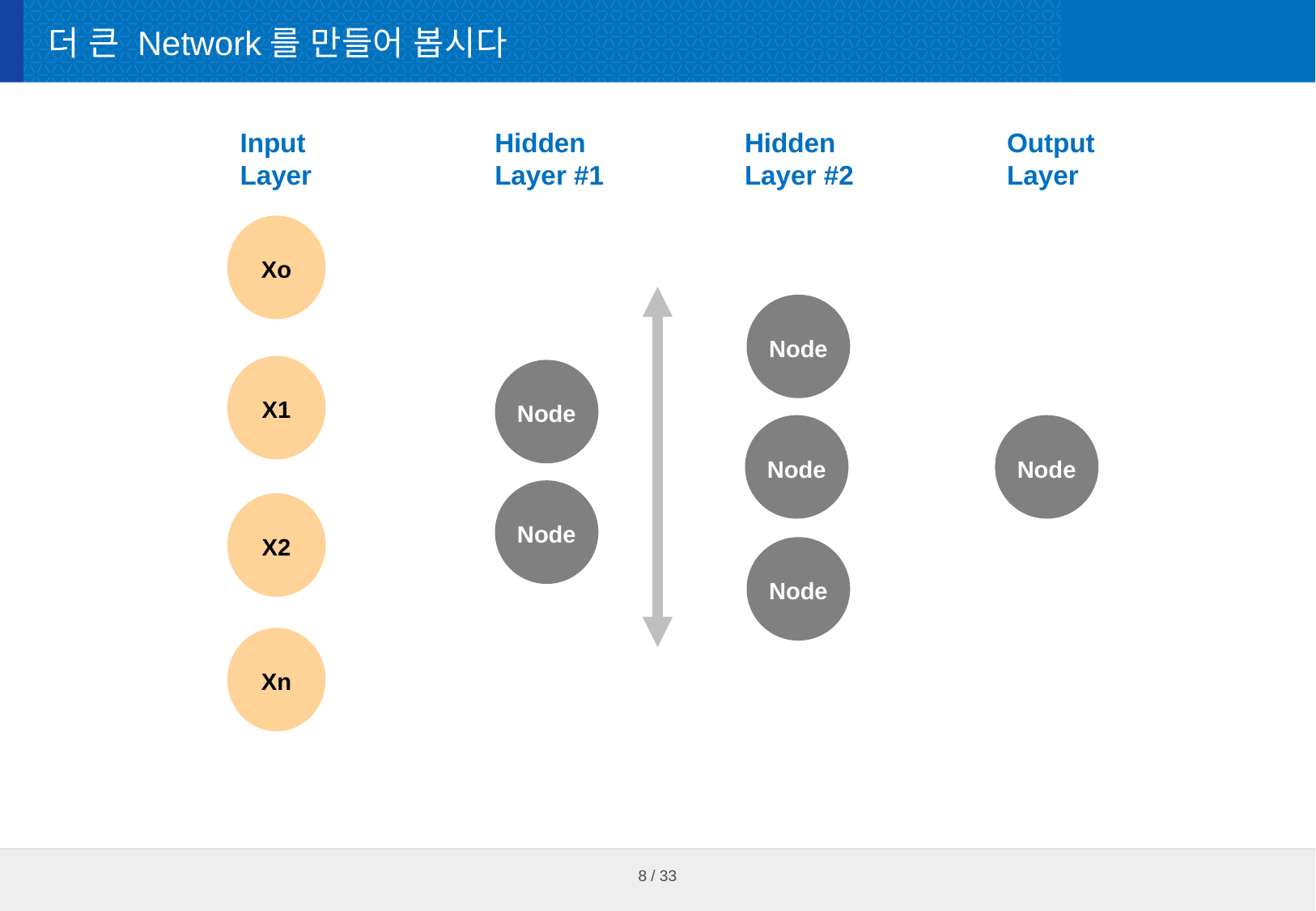

# 더 큰 Network를 만들어 봅시다
Hidden
Layer #1
Hidden
Layer #2
Output
Layer
Input
Layer
Xo
X1
X2
Xn
Node
Node
Node
Node
Node
Node